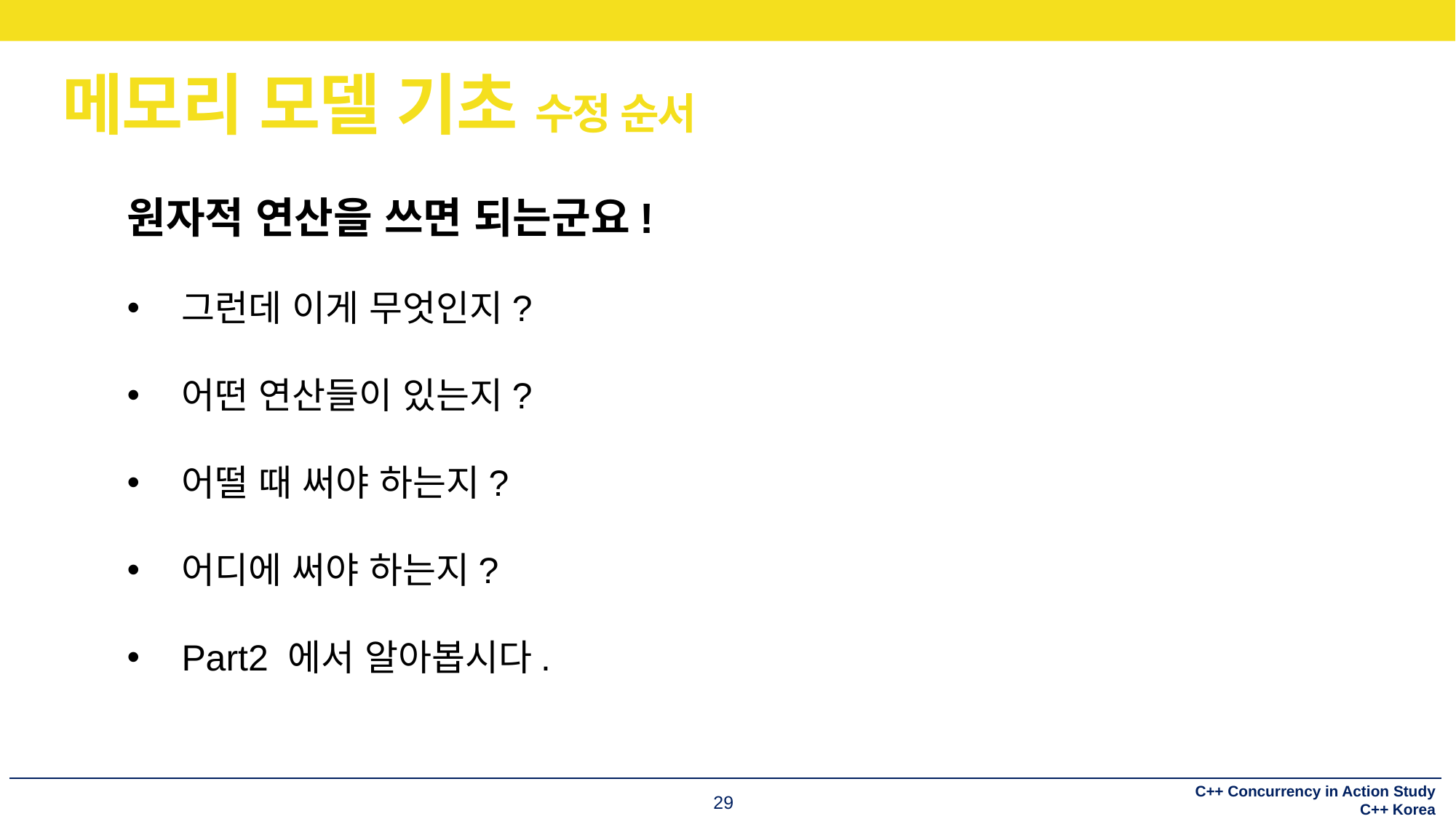

# 메모리 모델 기초 수정 순서
원자적 연산을 쓰면 되는군요!

그런데 이게 무엇인지?

어떤 연산들이 있는지?

어떨 때 써야 하는지?

어디에 써야 하는지?

Part2 에서 알아봅시다.
29